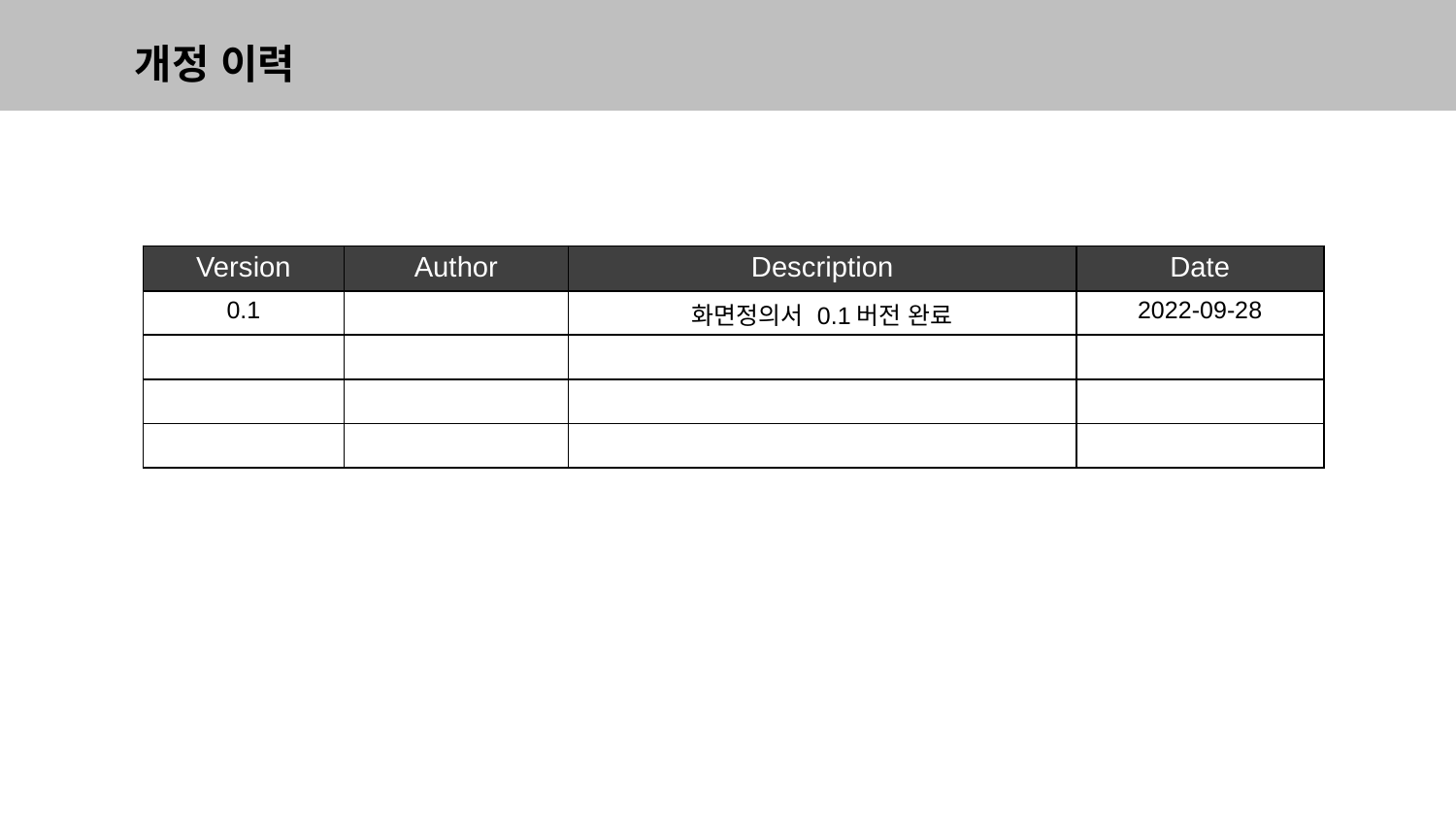

개정 이력
| Version | Author | Description | Date |
| --- | --- | --- | --- |
| 0.1 |  | 화면정의서 0.1버전 완료 | 2022-09-28 |
|  |  |  |  |
|  |  |  |  |
|  |  |  |  |